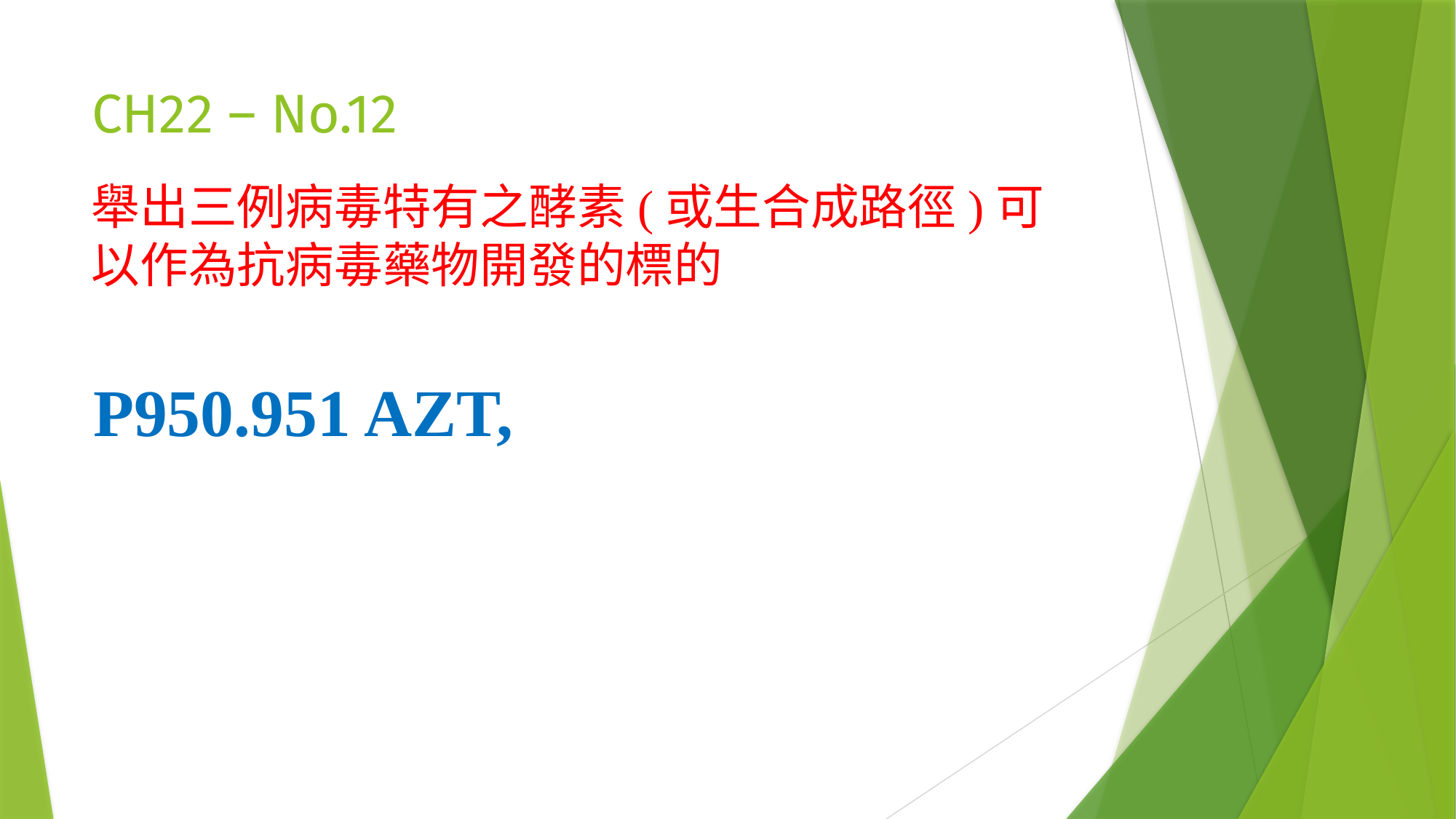

# CH22 – No.12
舉出三例病毒特有之酵素(或生合成路徑)可以作為抗病毒藥物開發的標的

P950.951 AZT,